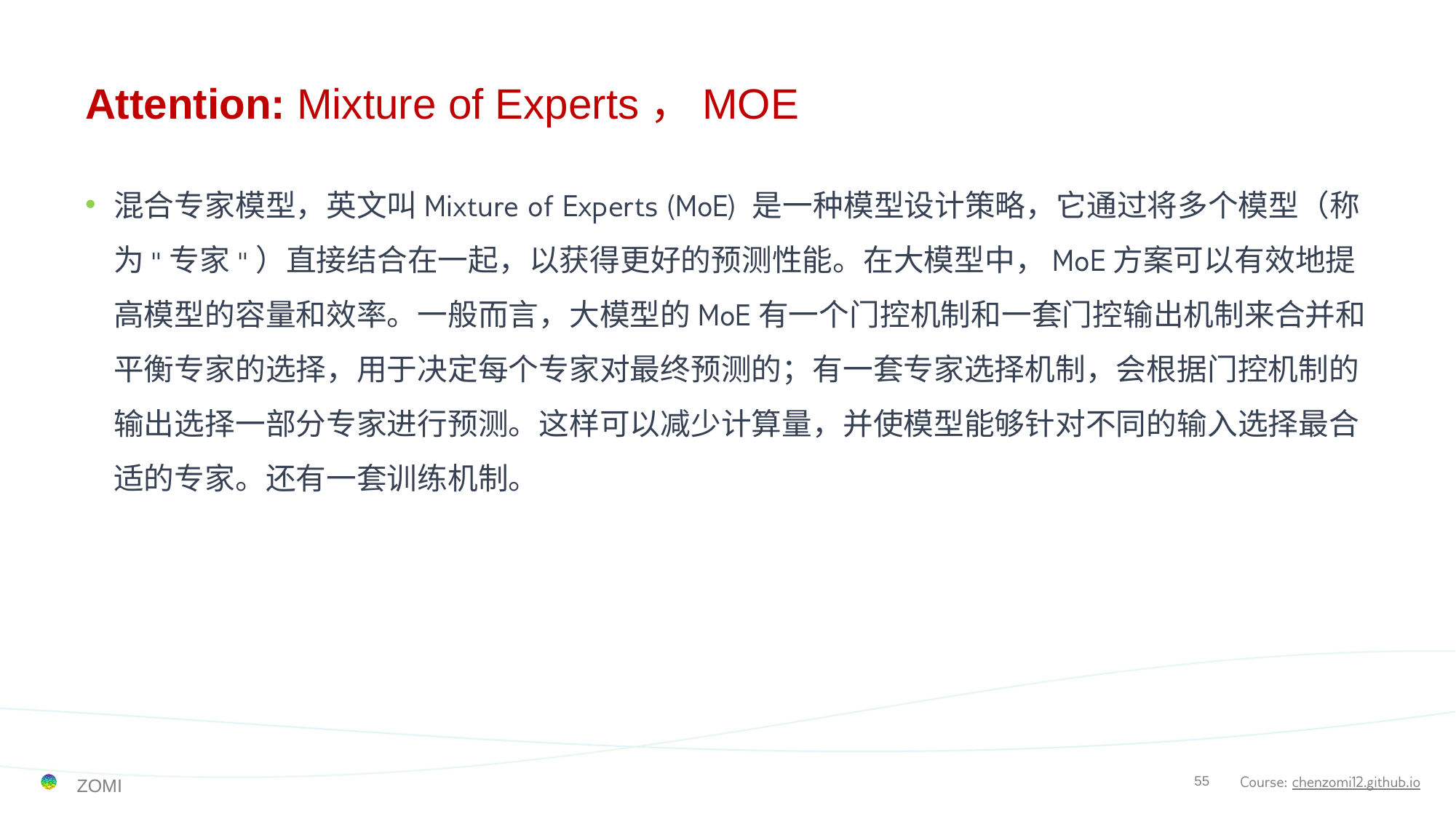

# Attention: Mixture of Experts，MOE
混合专家模型，英文叫Mixture of Experts (MoE) 是一种模型设计策略，它通过将多个模型（称为"专家"）直接结合在一起，以获得更好的预测性能。在大模型中，MoE方案可以有效地提高模型的容量和效率。一般而言，大模型的MoE有一个门控机制和一套门控输出机制来合并和平衡专家的选择，用于决定每个专家对最终预测的；有一套专家选择机制，会根据门控机制的输出选择一部分专家进行预测。这样可以减少计算量，并使模型能够针对不同的输入选择最合适的专家。还有一套训练机制。